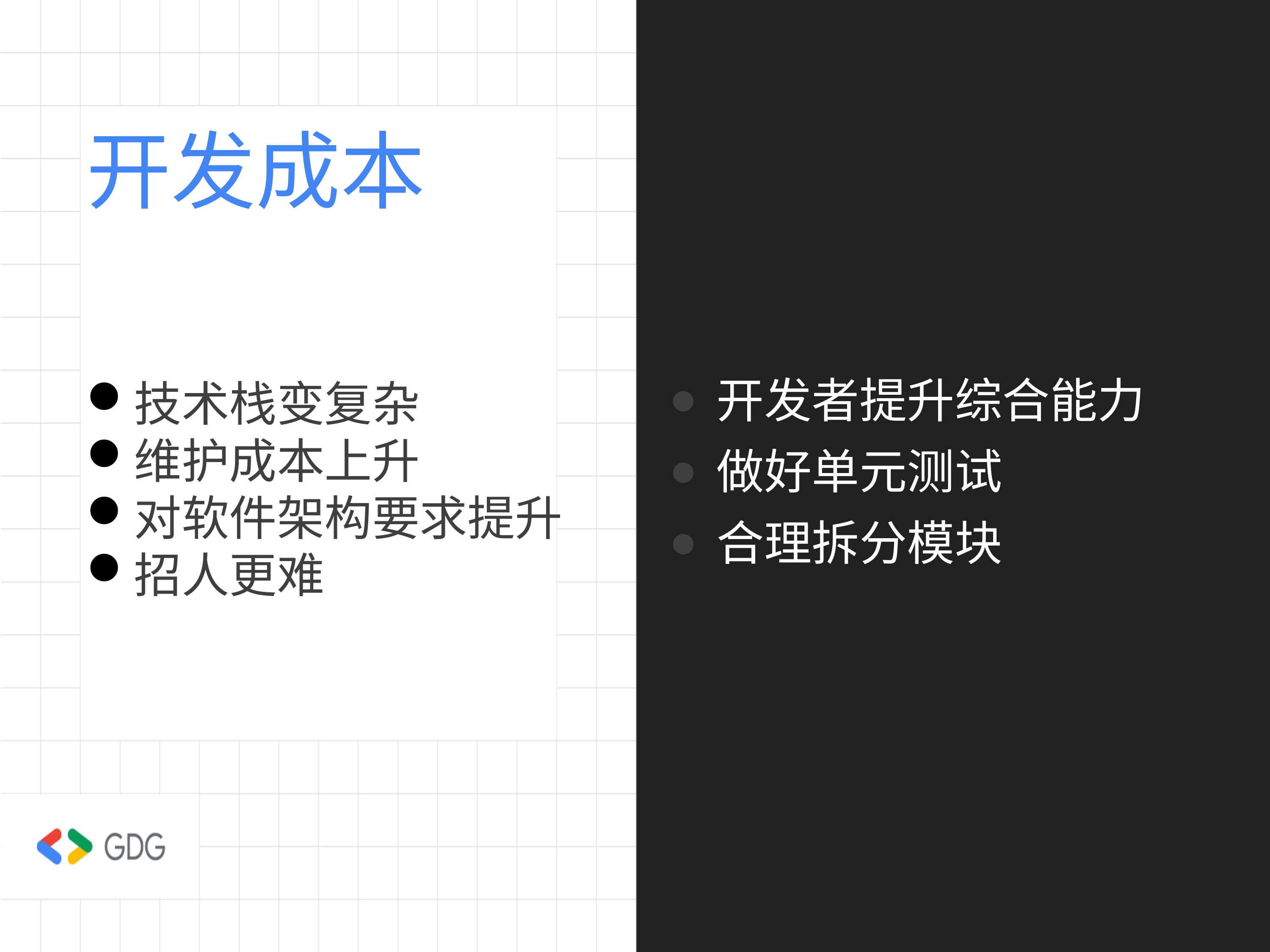

# 开发成本
开发者提升综合能力
做好单元测试
合理拆分模块
技术栈变复杂
维护成本上升
对软件架构要求提升
招人更难